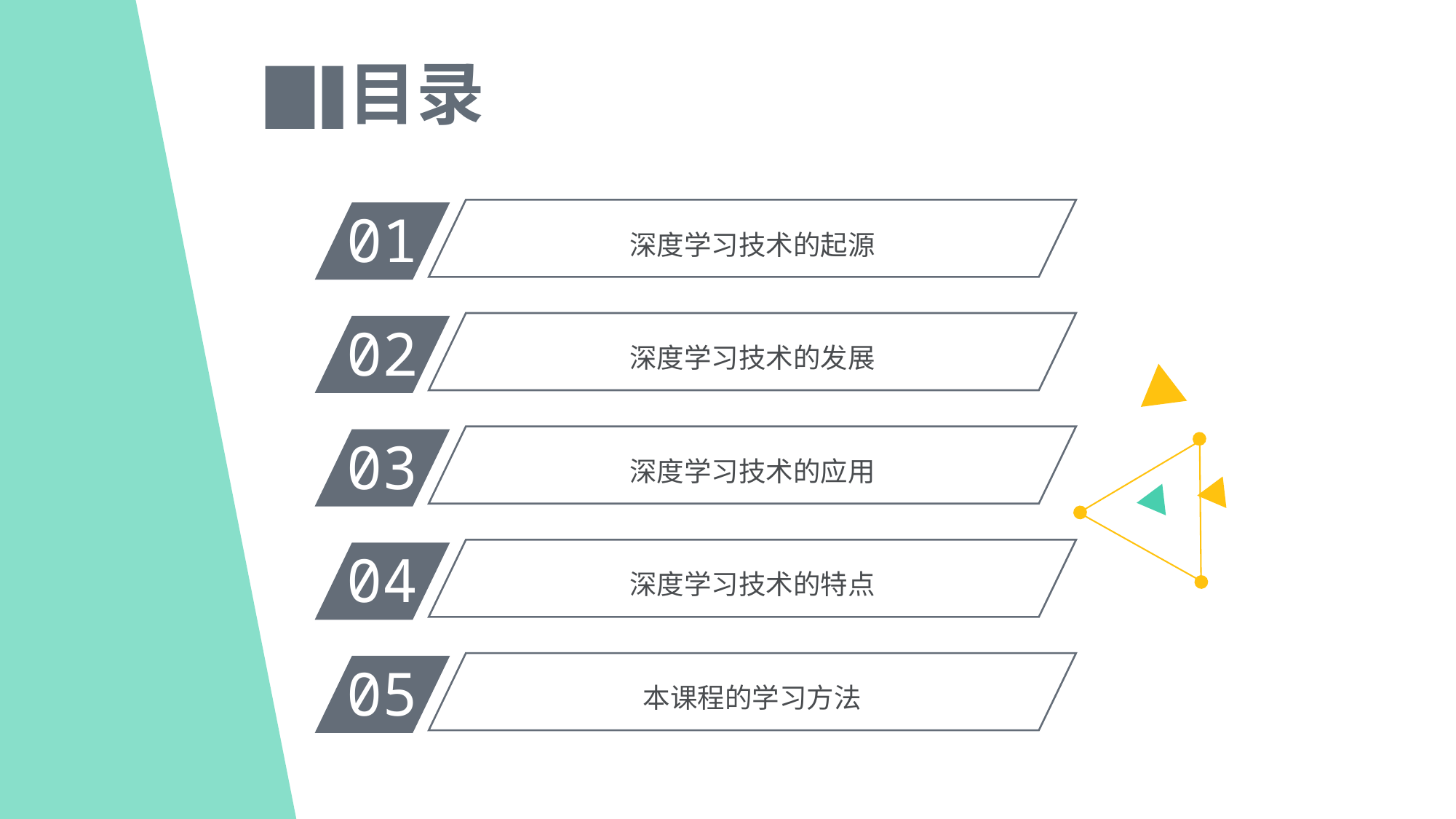

目录

01

深度学习技术的起源

02

深度学习技术的发展

03

深度学习技术的应用
04

深度学习技术的特点
05

本课程的学习方法